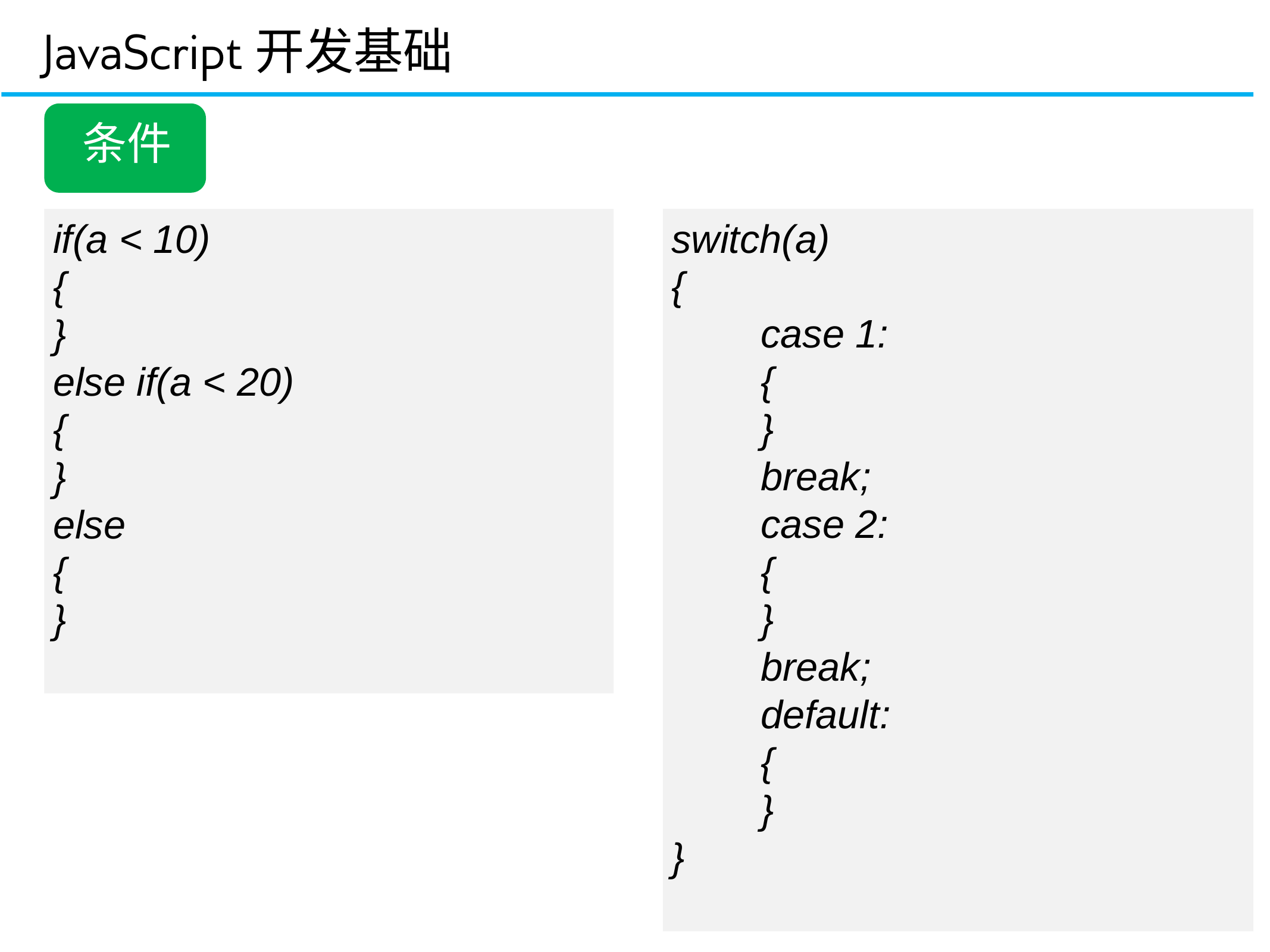

JavaScript开发基础

条件
switch(a)
{
	case 1:
	{
	}
	break;
	case 2:
	{
	}
	break;
	default:
	{
	}
}

if(a < 10)
{
}
else if(a < 20)
{
}
else
{
}